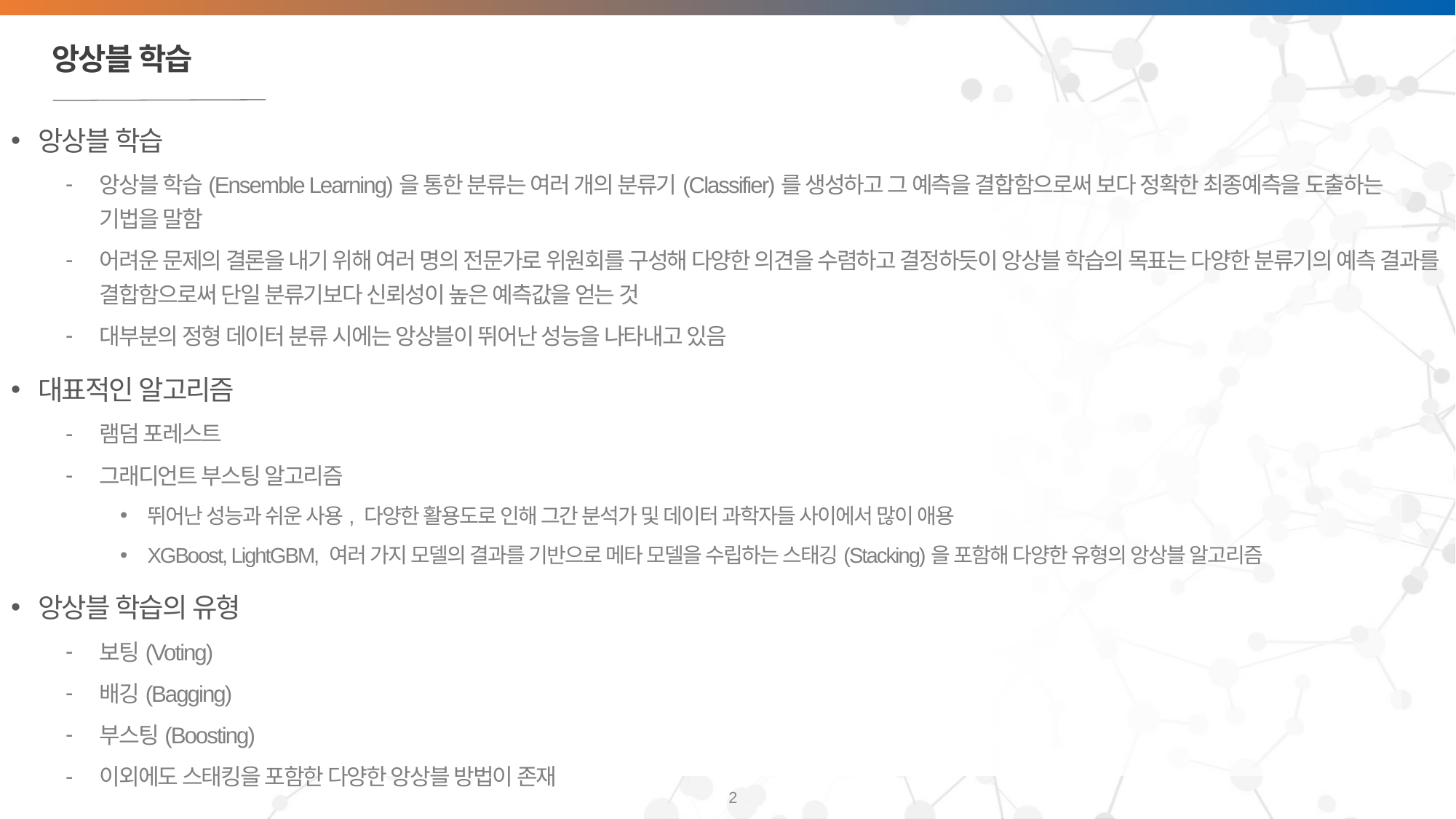

# 앙상블 학습

앙상블 학습
앙상블 학습(Ensemble Learning)을 통한 분류는 여러 개의 분류기(Classifier)를 생성하고 그 예측을 결합함으로써 보다 정확한 최종예측을 도출하는 기법을 말함
어려운 문제의 결론을 내기 위해 여러 명의 전문가로 위원회를 구성해 다양한 의견을 수렴하고 결정하듯이 앙상블 학습의 목표는 다양한 분류기의 예측 결과를 결합함으로써 단일 분류기보다 신뢰성이 높은 예측값을 얻는 것
대부분의 정형 데이터 분류 시에는 앙상블이 뛰어난 성능을 나타내고 있음
대표적인 알고리즘
램덤 포레스트
그래디언트 부스팅 알고리즘
뛰어난 성능과 쉬운 사용, 다양한 활용도로 인해 그간 분석가 및 데이터 과학자들 사이에서 많이 애용
XGBoost, LightGBM, 여러 가지 모델의 결과를 기반으로 메타 모델을 수립하는 스태깅(Stacking)을 포함해 다양한 유형의 앙상블 알고리즘
앙상블 학습의 유형
보팅(Voting)
배깅(Bagging)
부스팅(Boosting)
이외에도 스태킹을 포함한 다양한 앙상블 방법이 존재
2